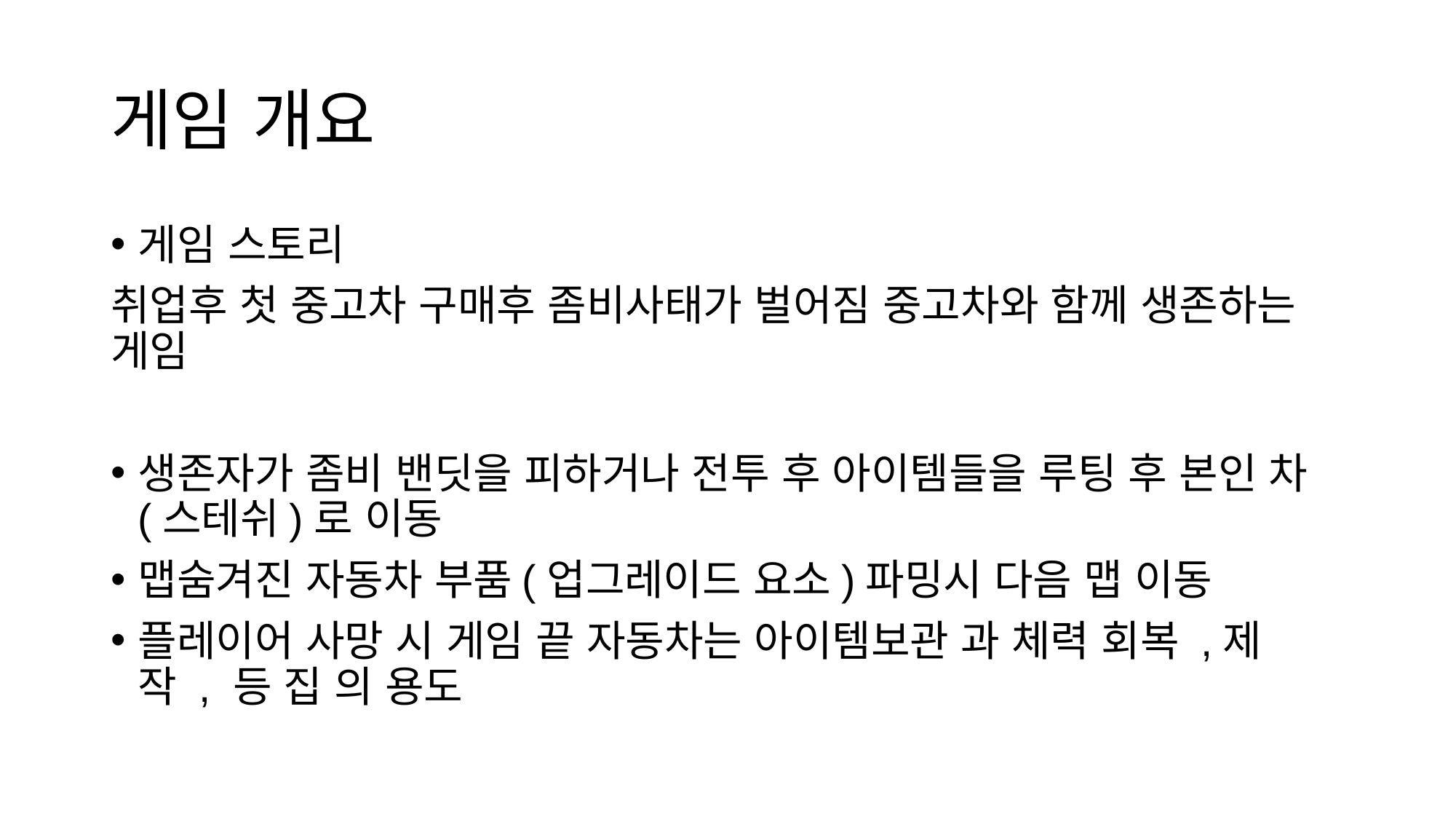

# 게임 개요
게임 스토리
취업후 첫 중고차 구매후 좀비사태가 벌어짐 중고차와 함께 생존하는 게임

생존자가 좀비 밴딧을 피하거나 전투 후 아이템들을 루팅 후 본인 차(스테쉬)로 이동
맵숨겨진 자동차 부품(업그레이드 요소)파밍시 다음 맵 이동
플레이어 사망 시 게임 끝 자동차는 아이템보관 과 체력 회복 ,제작 , 등 집 의 용도